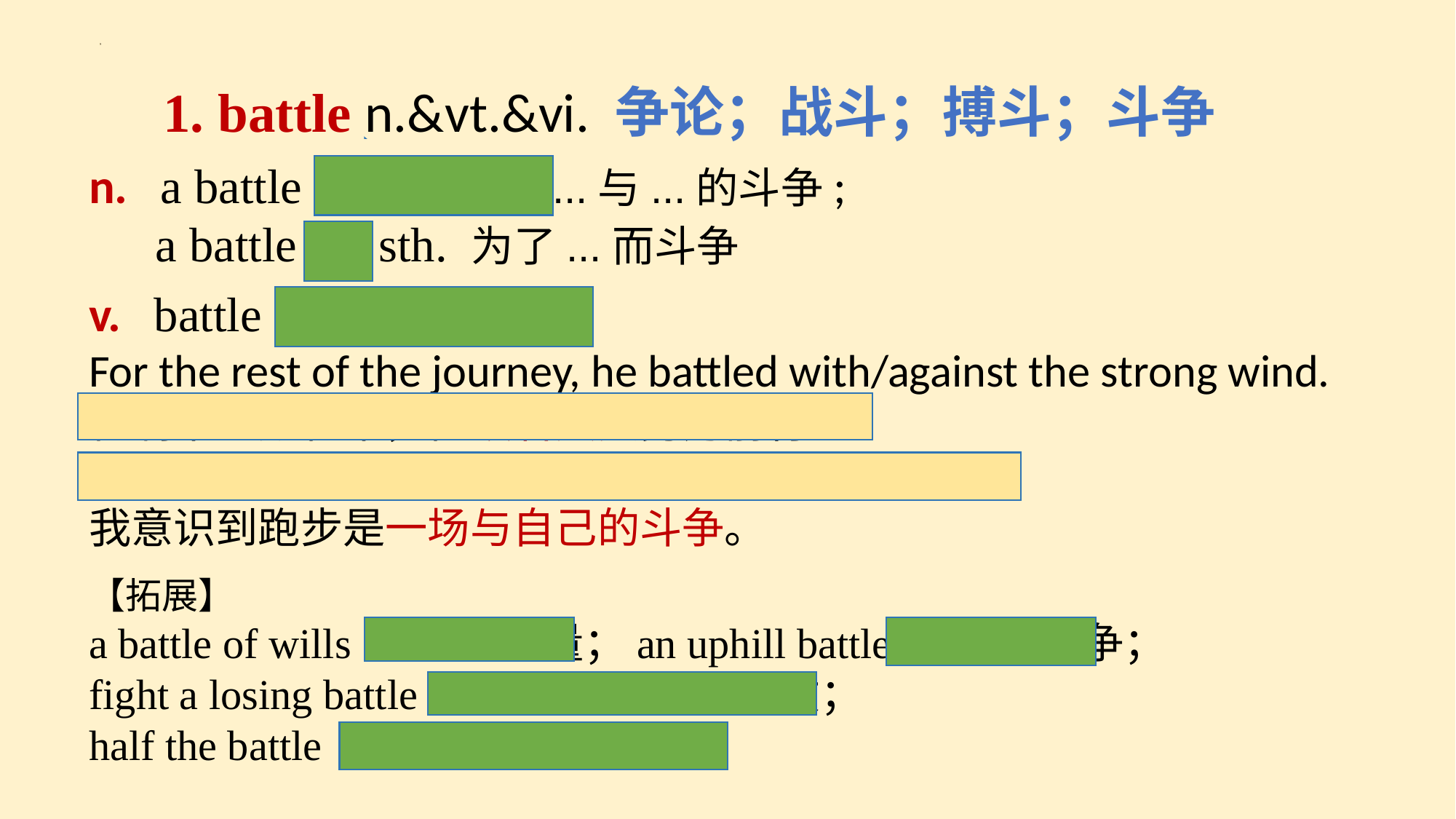

1. battle n.&vt.&vi. 争论；战斗；搏斗；斗争

n.   a battle against/with...与...的斗争;
      a battle for sth. 为了...而斗争

v.   battle against/with/for
For the rest of the journey, he battled with/against the strong wind.
在剩下的旅程中，他顶着大风努力前行。
I realized running was a battle with/against myself.
我意识到跑步是一场与自己的斗争。

【拓展】
a battle of wills 意志的较量；an uphill battle 艰难的斗争；
fight a losing battle 打一场无望取胜的仗；
half the battle 关键或者艰难的时期